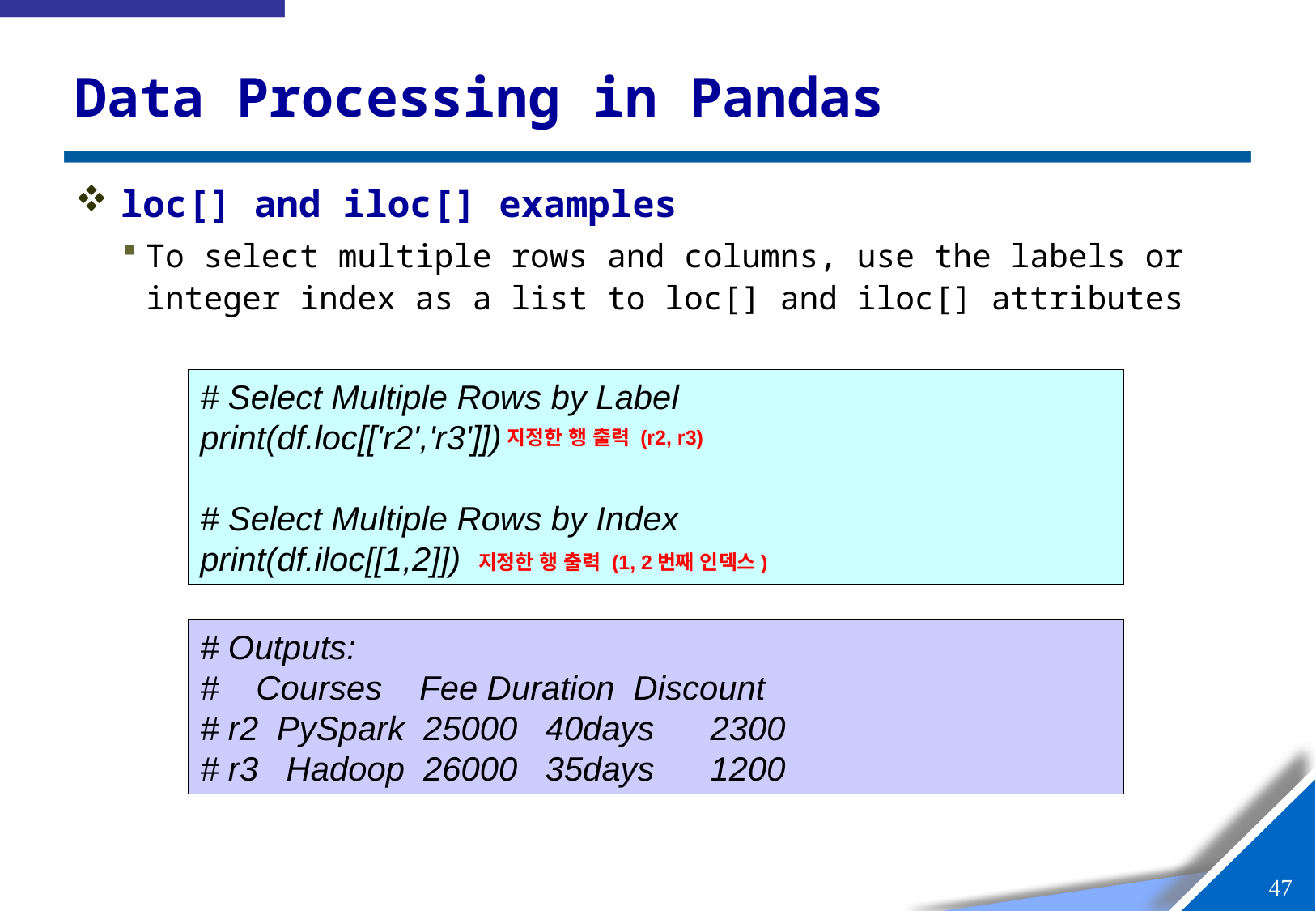

# Data Processing in Pandas
loc[] and iloc[] examples
To select multiple rows and columns, use the labels or integer index as a list to loc[] and iloc[] attributes
# Select Multiple Rows by Label
print(df.loc[['r2','r3']])

# Select Multiple Rows by Index
print(df.iloc[[1,2]])
지정한 행 출력 (r2, r3)
지정한 행 출력 (1, 2번째 인덱스)
# Outputs:
#    Courses    Fee Duration  Discount
# r2  PySpark  25000   40days      2300
# r3   Hadoop  26000   35days      1200
47